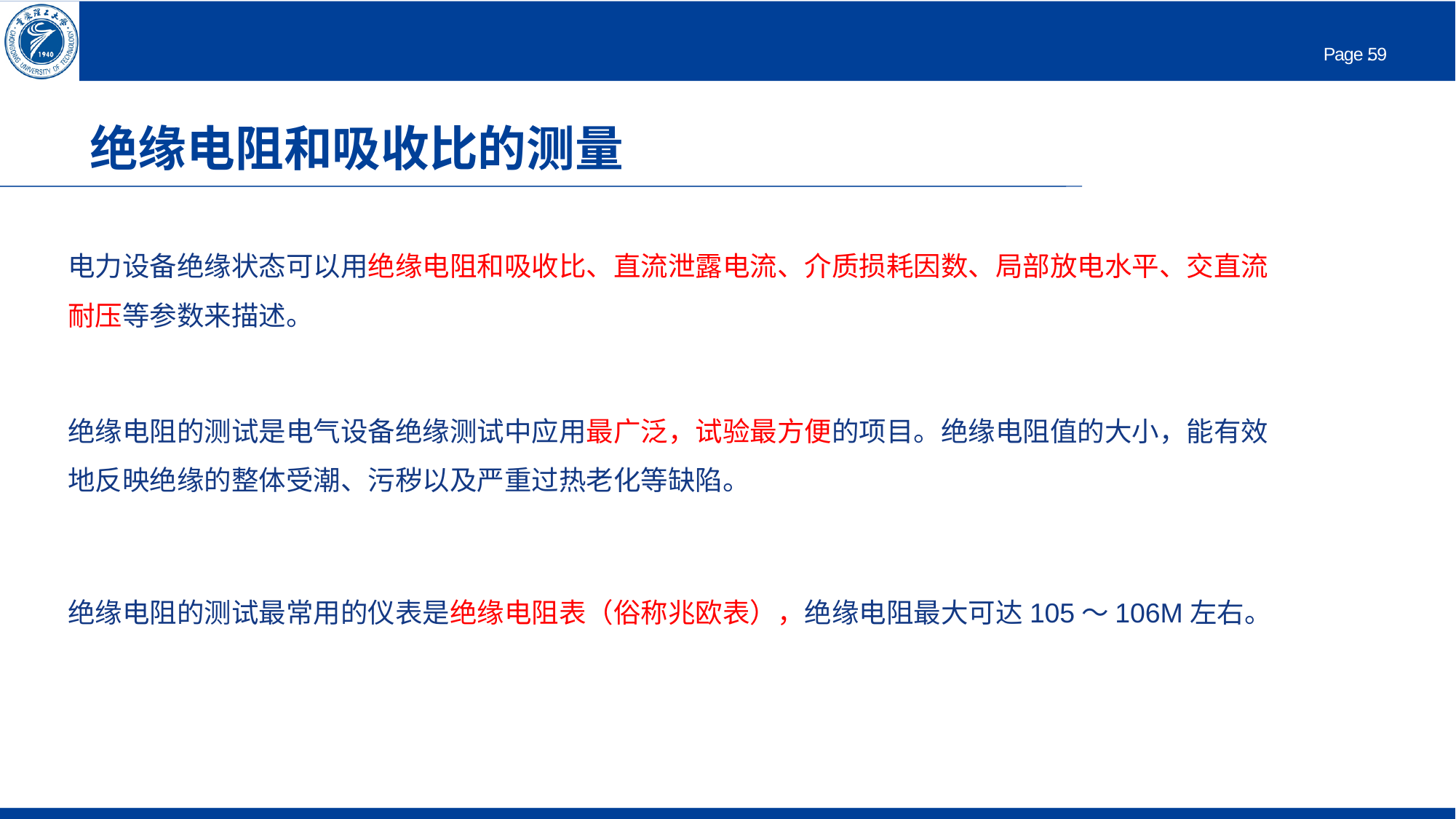

# 绝缘电阻和吸收比的测量
电力设备绝缘状态可以用绝缘电阻和吸收比、直流泄露电流、介质损耗因数、局部放电水平、交直流耐压等参数来描述。
绝缘电阻的测试是电气设备绝缘测试中应用最广泛，试验最方便的项目。绝缘电阻值的大小，能有效地反映绝缘的整体受潮、污秽以及严重过热老化等缺陷。
绝缘电阻的测试最常用的仪表是绝缘电阻表（俗称兆欧表），绝缘电阻最大可达105～106M左右。